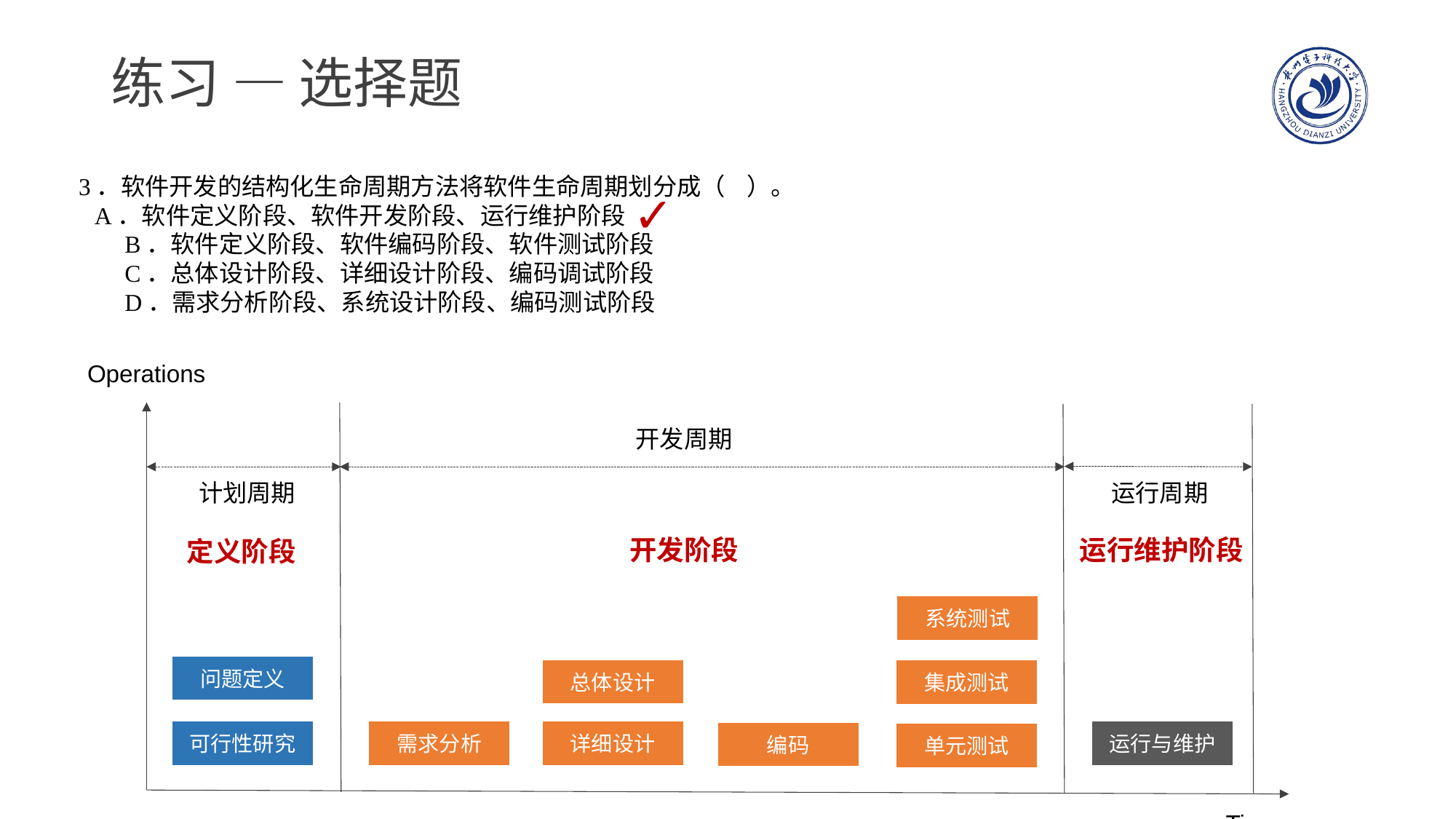

# 练习 — 选择题
3．软件开发的结构化生命周期方法将软件生命周期划分成（    ）。
A．软件定义阶段、软件开发阶段、运行维护阶段
     B．软件定义阶段、软件编码阶段、软件测试阶段
     C．总体设计阶段、详细设计阶段、编码调试阶段
     D．需求分析阶段、系统设计阶段、编码测试阶段
✓
Operations
开发周期
计划周期
运行周期
系统测试
问题定义
总体设计
集成测试
详细设计
运行与维护
需求分析
可行性研究
编码
单元测试
Time
运行维护阶段
开发阶段
定义阶段